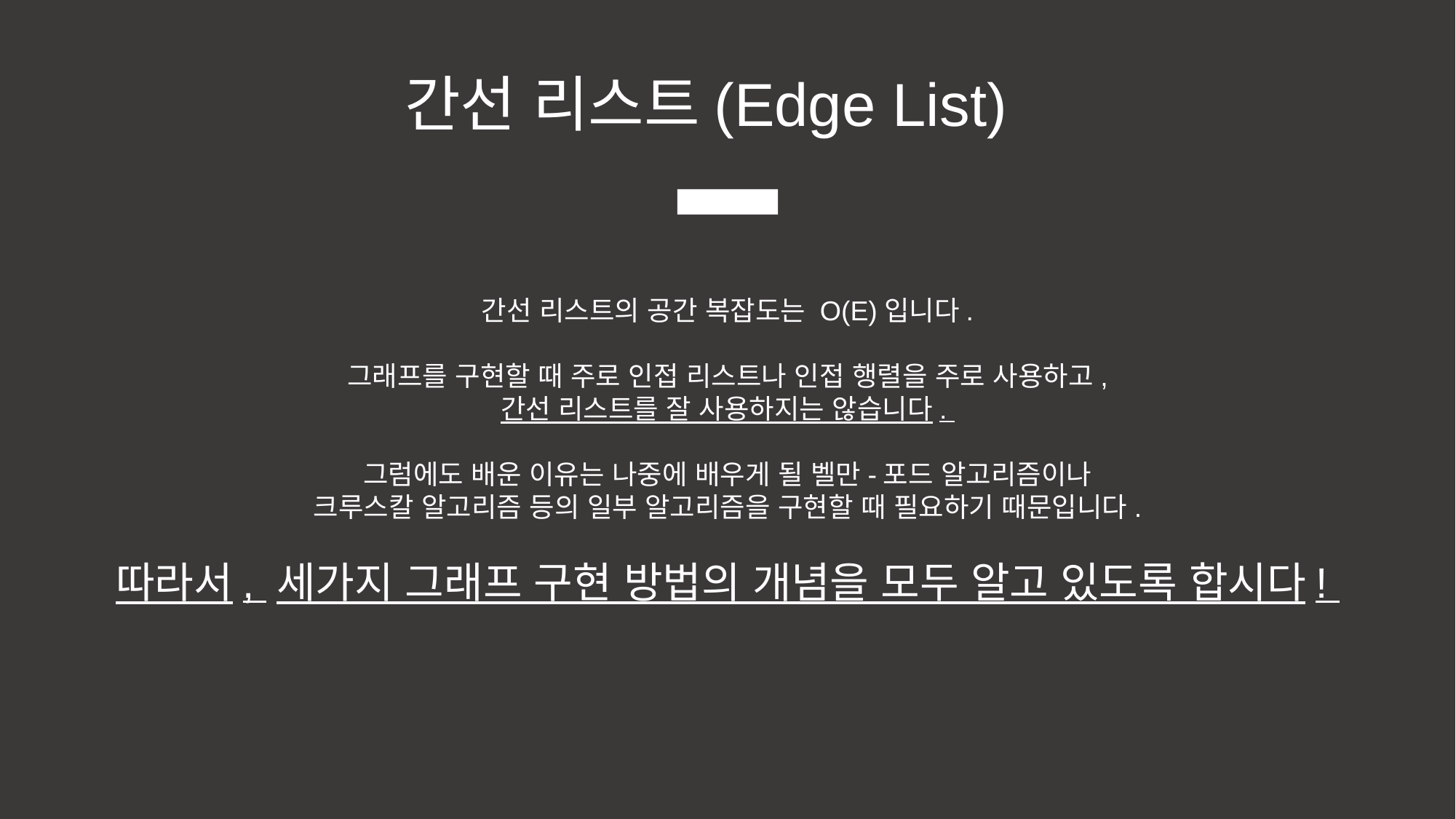

간선 리스트(Edge List)

간선 리스트의 공간 복잡도는 O(E)입니다.

그래프를 구현할 때 주로 인접 리스트나 인접 행렬을 주로 사용하고,
간선 리스트를 잘 사용하지는 않습니다.

그럼에도 배운 이유는 나중에 배우게 될 벨만-포드 알고리즘이나
크루스칼 알고리즘 등의 일부 알고리즘을 구현할 때 필요하기 때문입니다.

따라서, 세가지 그래프 구현 방법의 개념을 모두 알고 있도록 합시다!